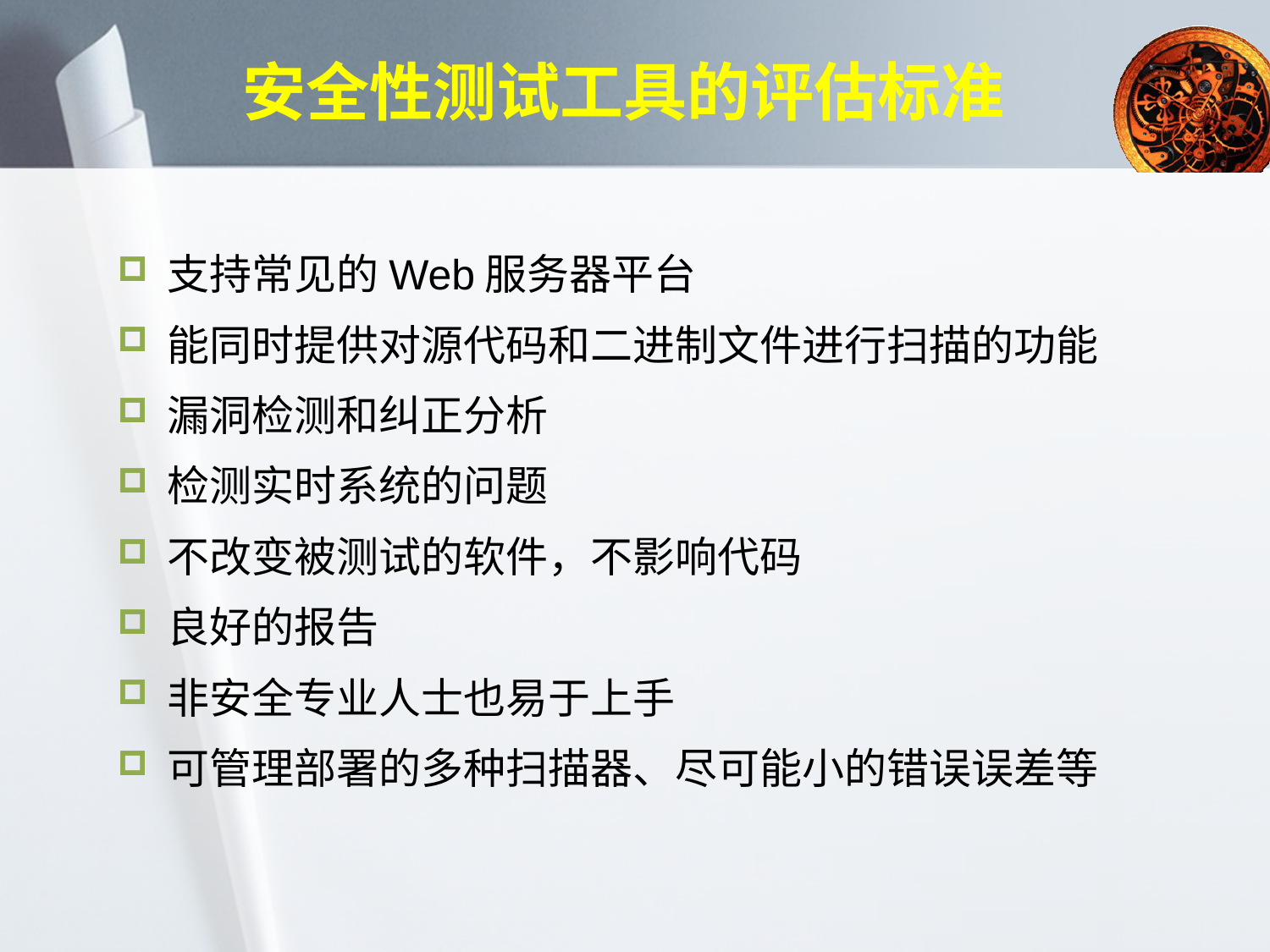

# 安全性测试工具的评估标准
支持常见的Web服务器平台
能同时提供对源代码和二进制文件进行扫描的功能
漏洞检测和纠正分析
检测实时系统的问题
不改变被测试的软件，不影响代码
良好的报告
非安全专业人士也易于上手
可管理部署的多种扫描器、尽可能小的错误误差等